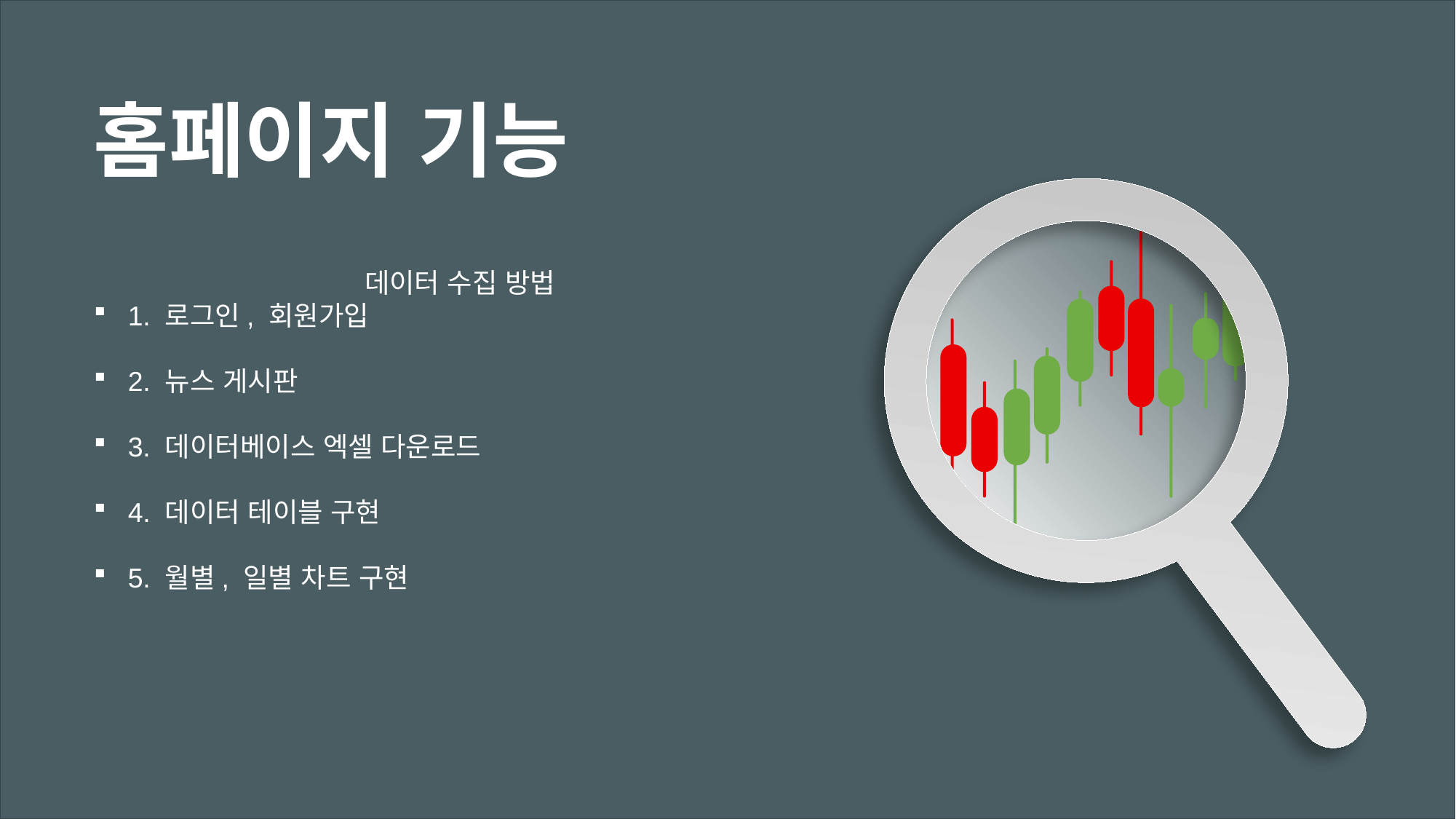

홈페이지 기능

데이터 수집 방법
1. 로그인, 회원가입

2. 뉴스 게시판

3. 데이터베이스 엑셀 다운로드

4. 데이터 테이블 구현

5. 월별, 일별 차트 구현